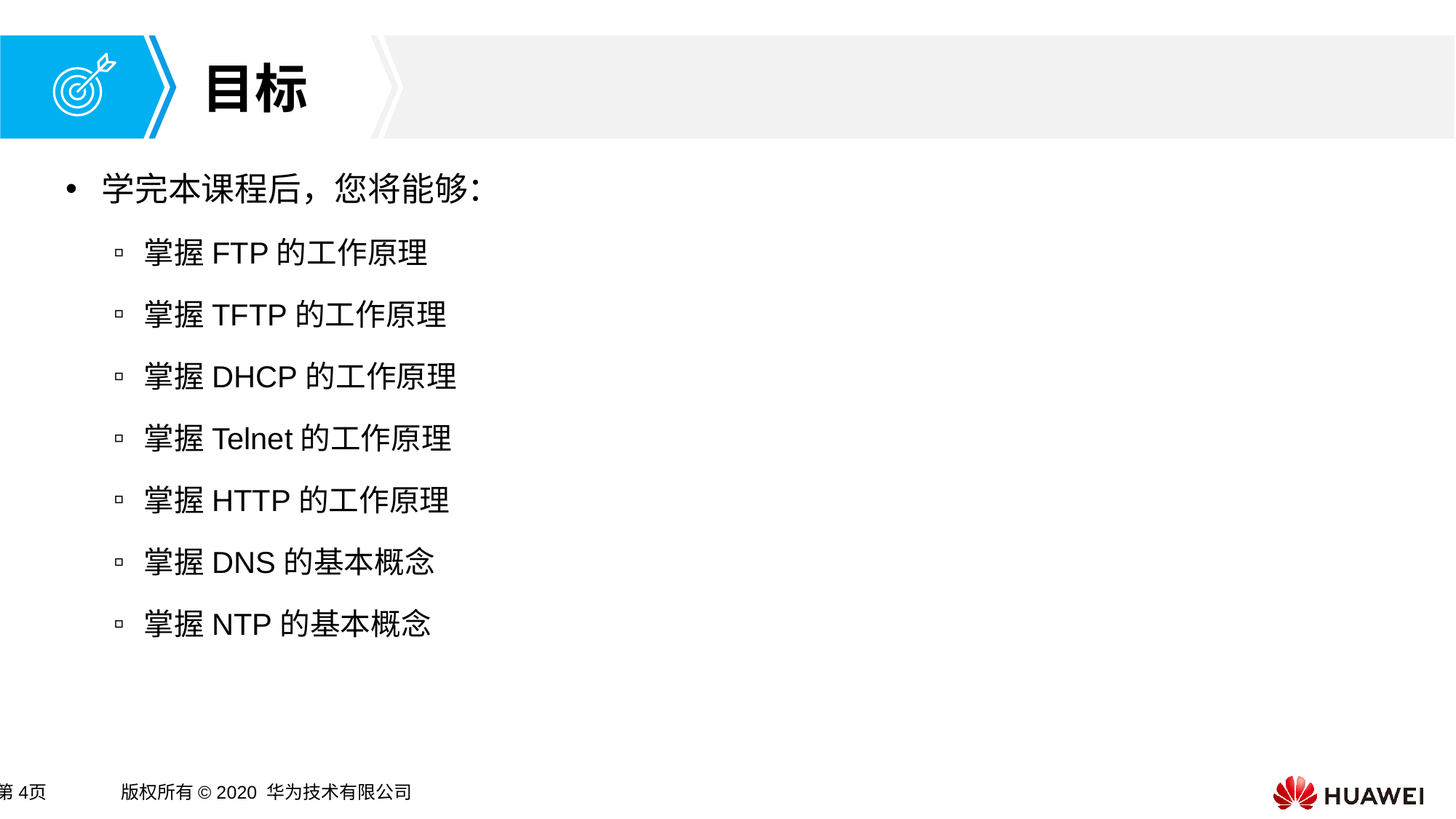

学完本课程后，您将能够：
掌握FTP的工作原理
掌握TFTP的工作原理
掌握DHCP的工作原理
掌握Telnet的工作原理
掌握HTTP的工作原理
掌握DNS的基本概念
掌握NTP的基本概念